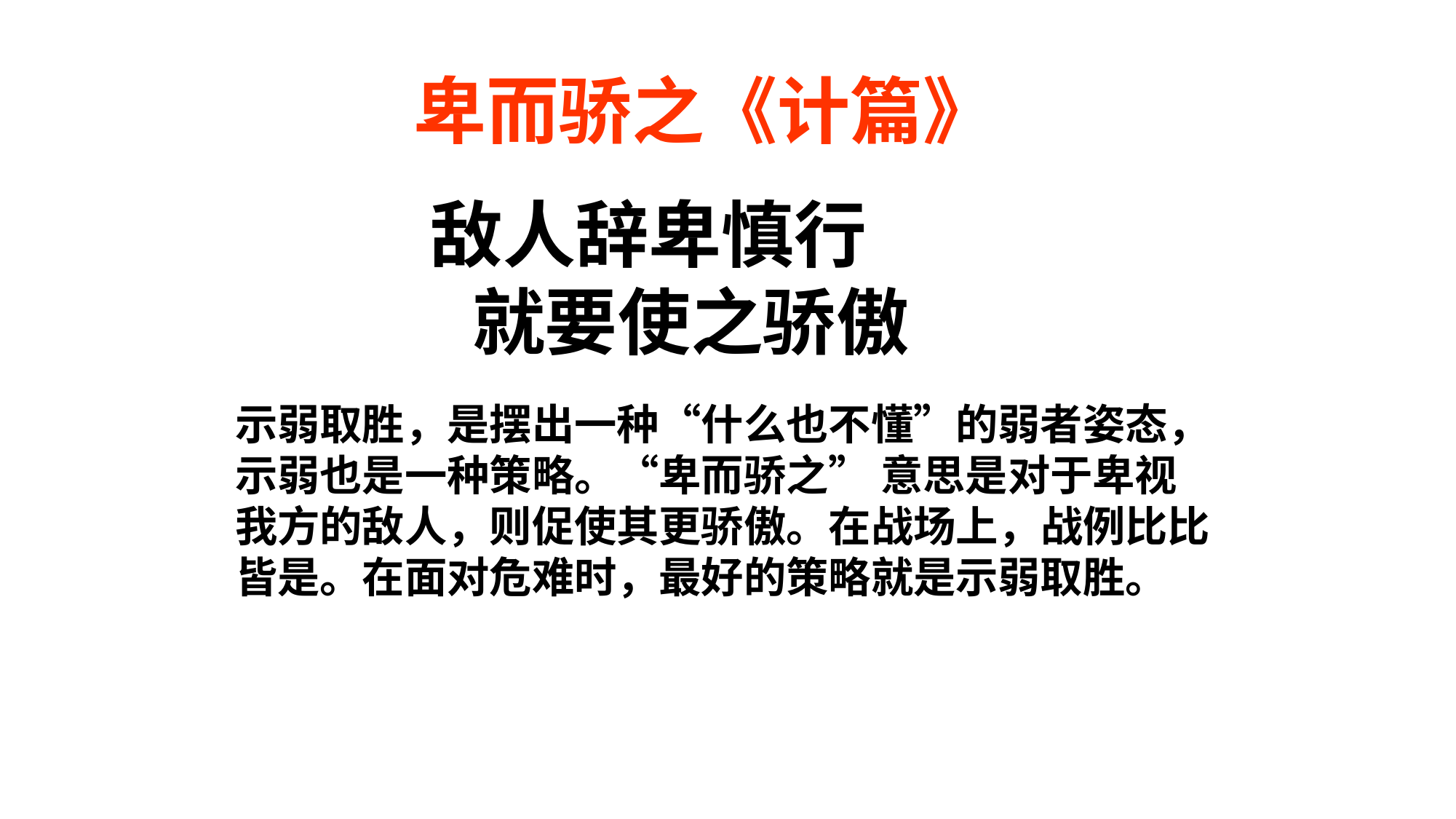

卑而骄之《计篇》
   敌人辞卑慎行             	就要使之骄傲
示弱取胜，是摆出一种“什么也不懂”的弱者姿态，示弱也是一种策略。“卑而骄之” 意思是对于卑视我方的敌人，则促使其更骄傲。在战场上，战例比比皆是。在面对危难时，最好的策略就是示弱取胜。